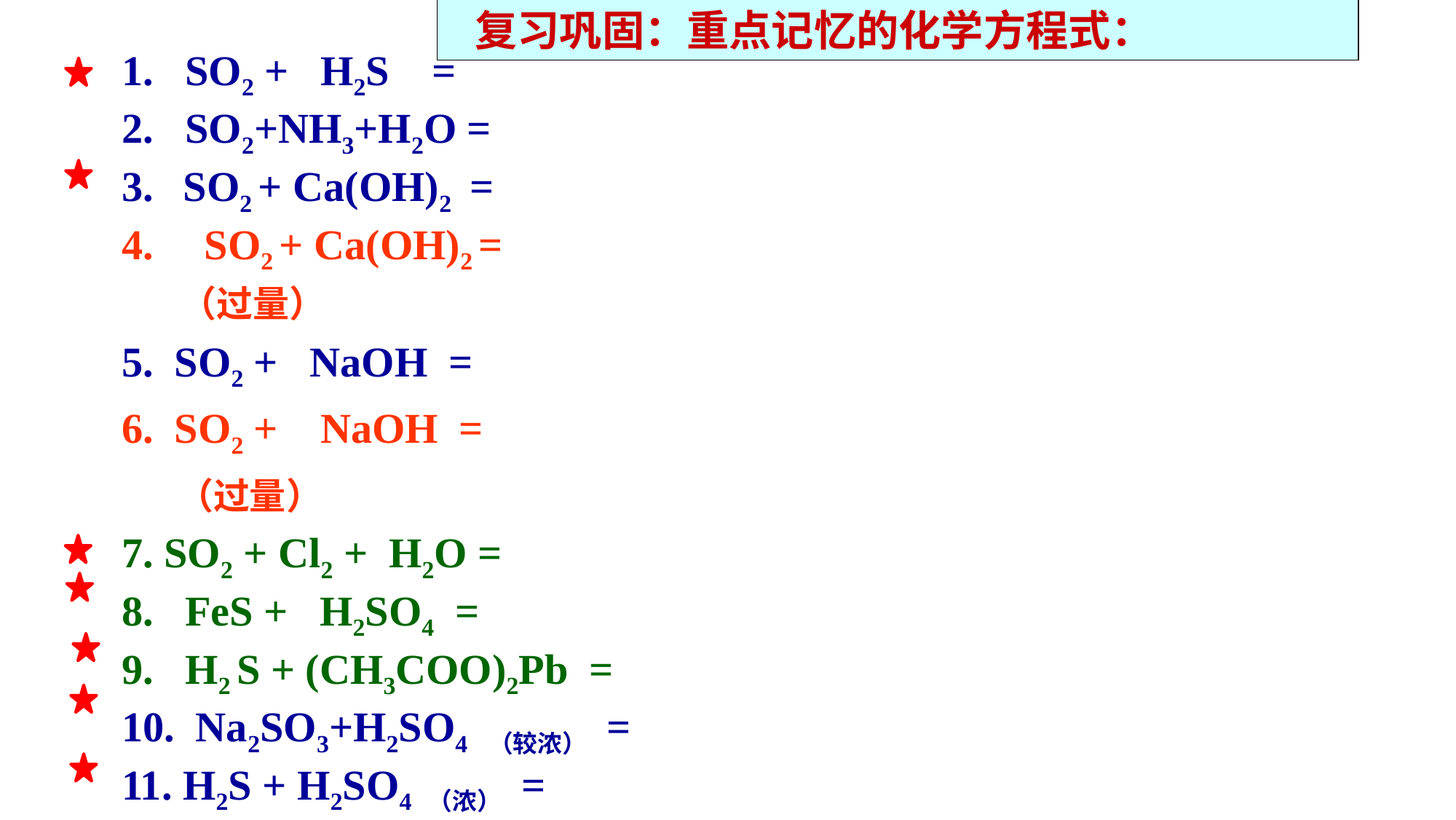

复习巩固：重点记忆的化学方程式：

1.   SO2 +   H2S    =
2.   SO2+NH3+H2O =
SO2 + Ca(OH)2   =
  SO2 + Ca(OH)2 =
     （过量）
5.  SO2 +   NaOH  =
6.  SO2 +    NaOH  =
        （过量）
7. SO2 + Cl2 +  H2O =
8.   FeS +   H2SO4  =
9.   H2 S + (CH3COO)2Pb  =
10.  Na2SO3+H2SO4 （较浓） =
11. H2S + H2SO4 （浓） =
12.  S +  NaOH(浓)  =